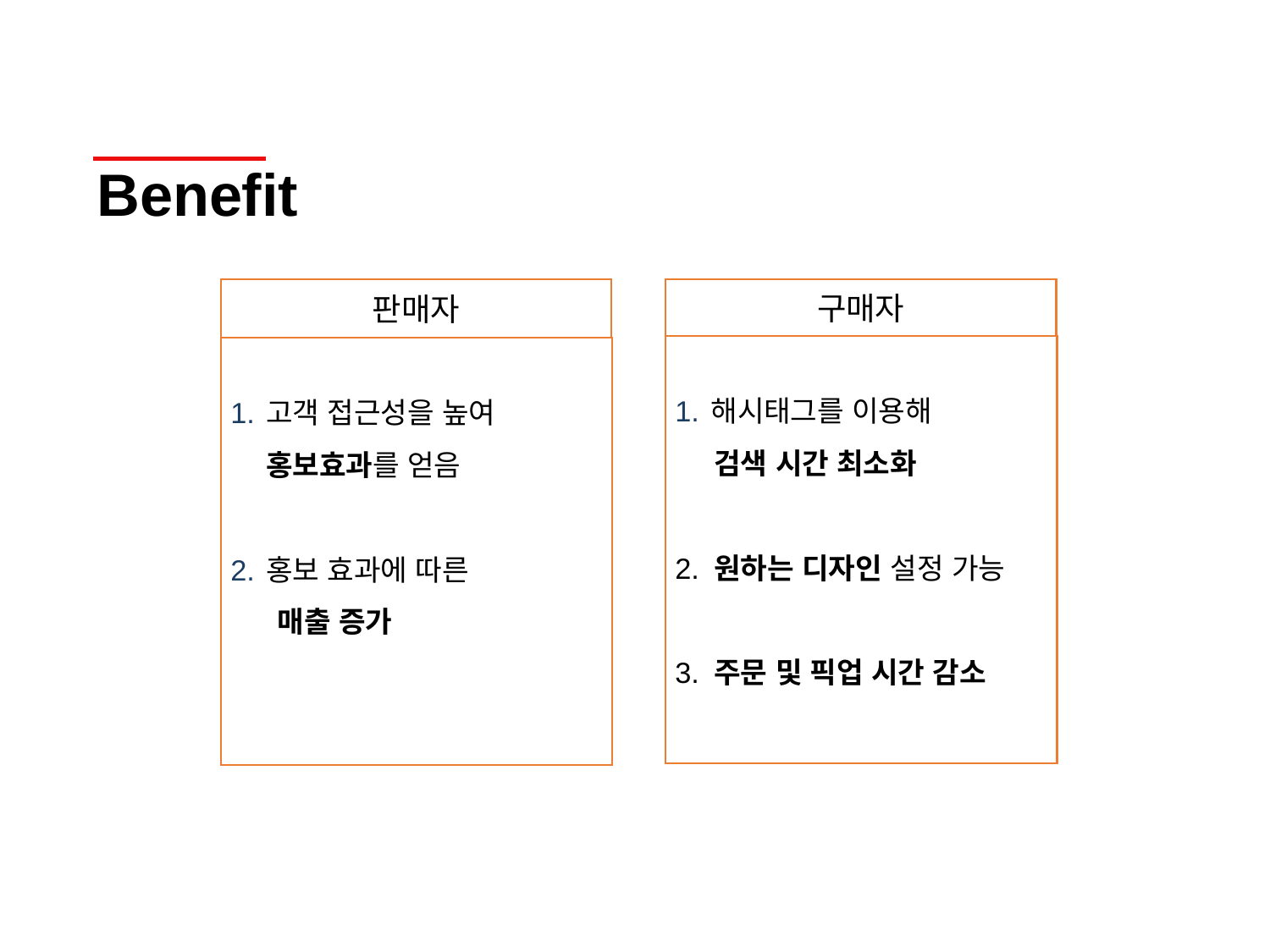

# Benefit
판매자

고객 접근성을 높여 홍보효과를 얻음

홍보 효과에 따른
     매출 증가
구매자

해시태그를 이용해
    검색 시간 최소화

2. 원하는 디자인 설정 가능

3. 주문 및 픽업 시간 감소